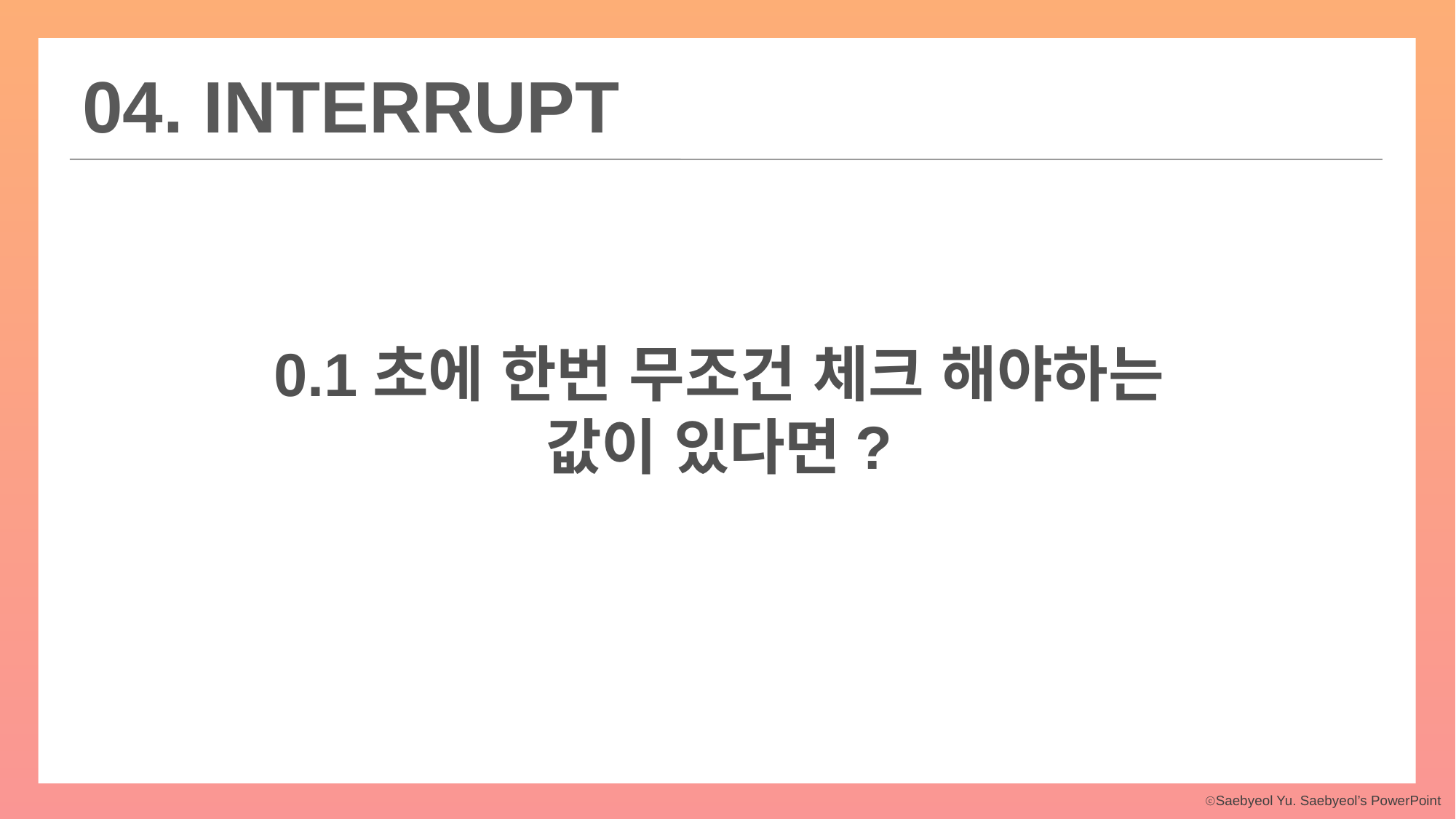

04. INTERRUPT

0.1초에 한번 무조건 체크 해야하는
값이 있다면?